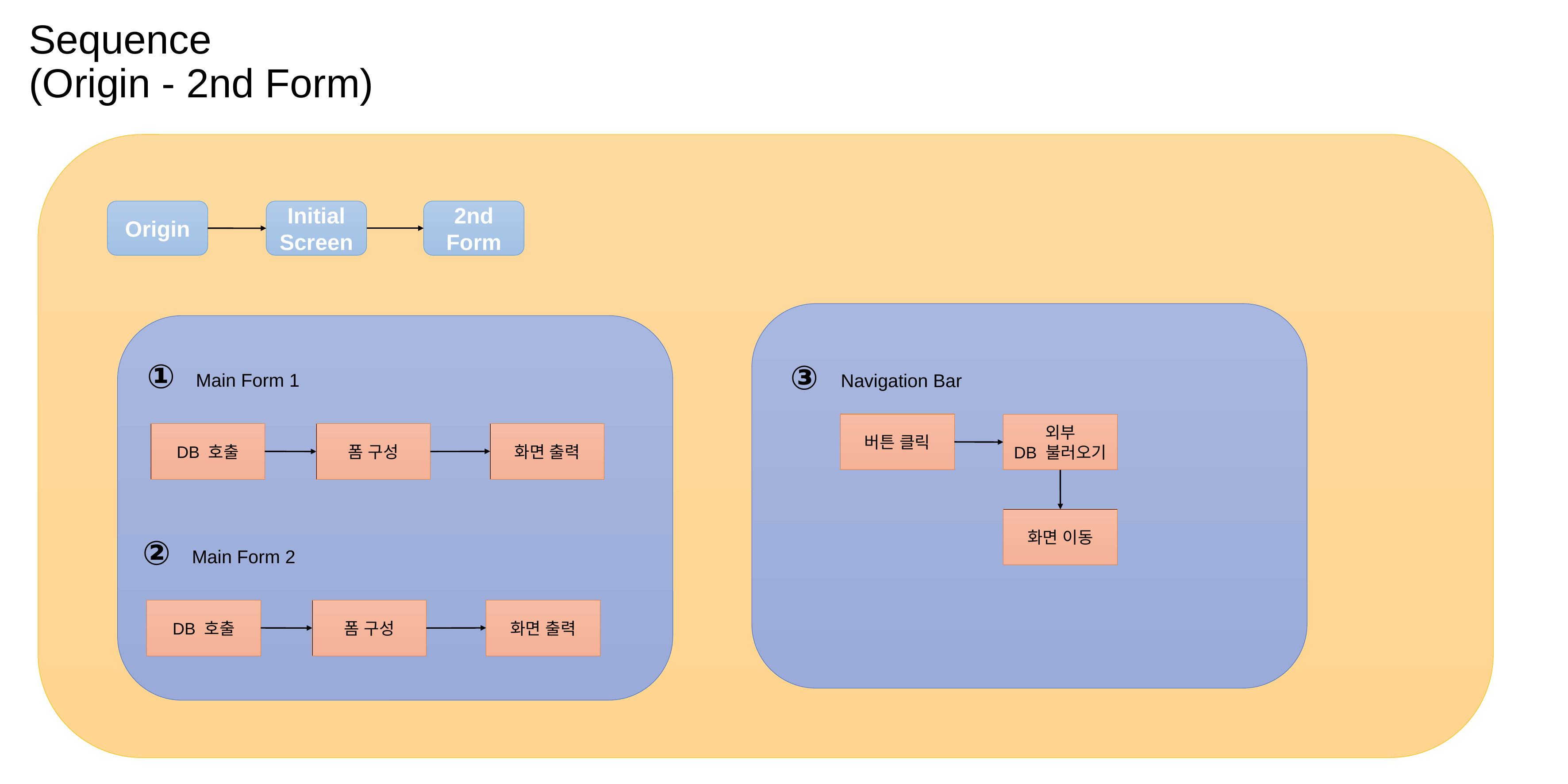

Sequence
(Origin - 2nd Form)

Origin
Initial
Screen
2nd
Form

①
③
Main Form 1
Navigation Bar
버튼 클릭
외부
DB 불러오기
DB 호출
화면 출력
폼 구성
화면 이동
②
Main Form 2
DB 호출
화면 출력
폼 구성